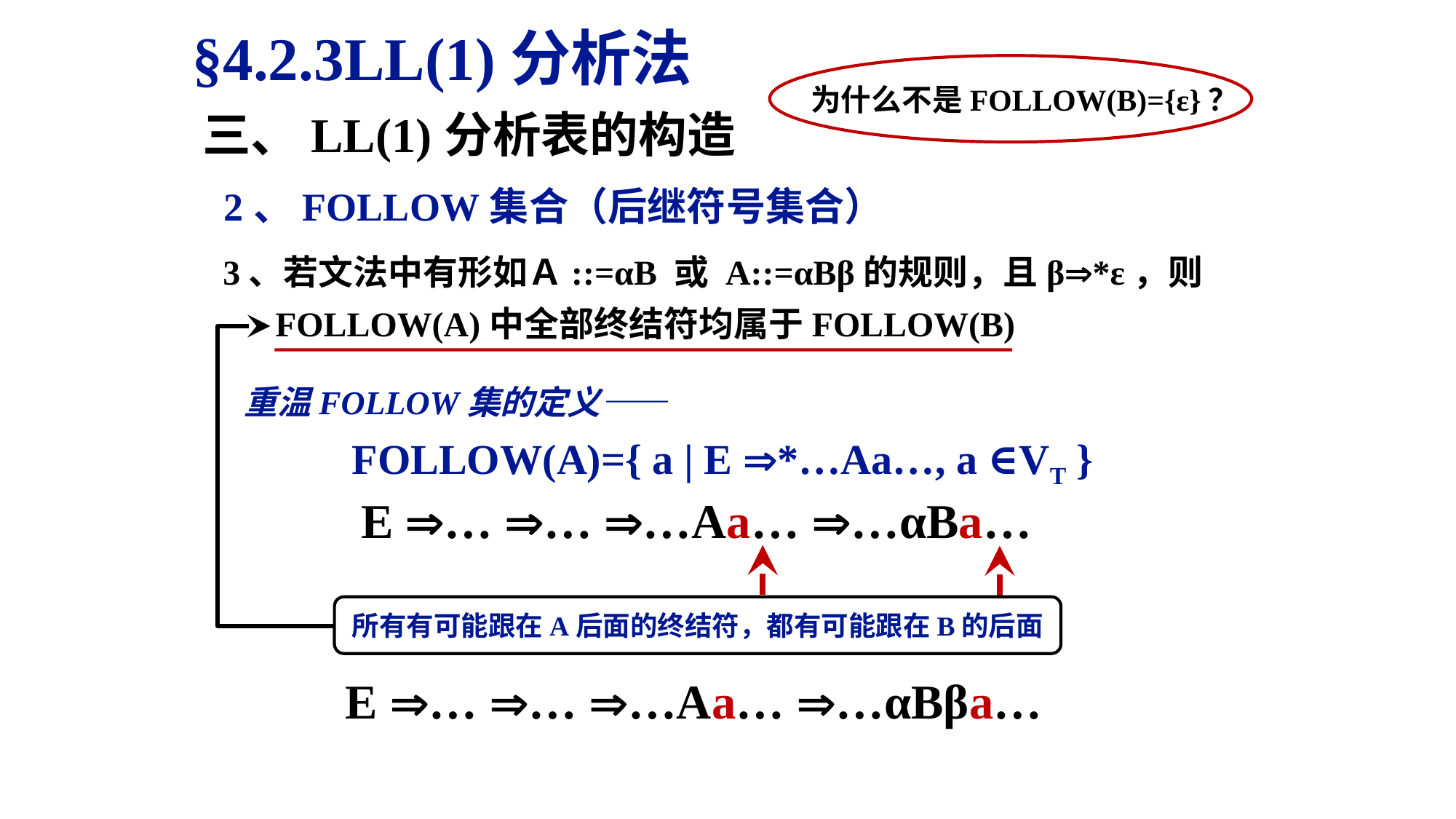

§4.2.3LL(1)分析法

三、LL(1)分析表的构造
为什么不是FOLLOW(B)={ε}？
2、FOLLOW集合（后继符号集合）
3、若文法中有形如Ａ::=αB 或 A::=αBβ的规则，且β⇒*ε，则
      FOLLOW(A)中全部终结符均属于FOLLOW(B)

重温FOLLOW集的定义——
FOLLOW(A)={ a | E ⇒*…Aa…, a ∈VT }
E ⇒… ⇒… ⇒…Aa… ⇒…αBa…

所有有可能跟在A后面的终结符，都有可能跟在B的后面
E ⇒… ⇒… ⇒…Aa… ⇒…αBβa…